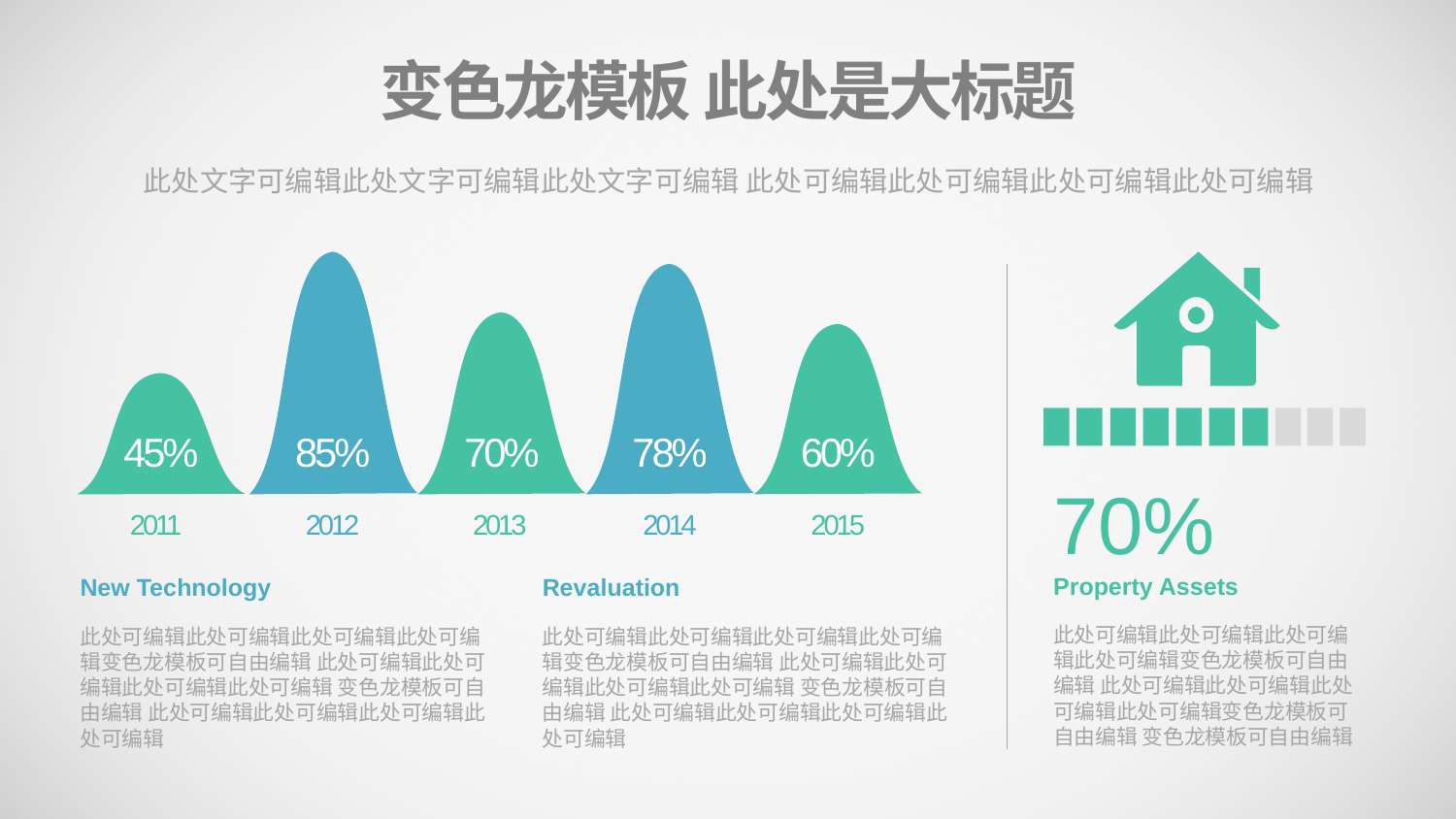

变色龙模板 此处是大标题
此处文字可编辑此处文字可编辑此处文字可编辑 此处可编辑此处可编辑此处可编辑此处可编辑

45%
85%
70%
78%
60%
70%
Property Assets

此处可编辑此处可编辑此处可编辑此处可编辑变色龙模板可自由编辑 此处可编辑此处可编辑此处可编辑此处可编辑变色龙模板可自由编辑 变色龙模板可自由编辑
2011
2012
2013
2014
2015
New Technology

此处可编辑此处可编辑此处可编辑此处可编辑变色龙模板可自由编辑 此处可编辑此处可编辑此处可编辑此处可编辑 变色龙模板可自由编辑 此处可编辑此处可编辑此处可编辑此处可编辑
Revaluation

此处可编辑此处可编辑此处可编辑此处可编辑变色龙模板可自由编辑 此处可编辑此处可编辑此处可编辑此处可编辑 变色龙模板可自由编辑 此处可编辑此处可编辑此处可编辑此处可编辑